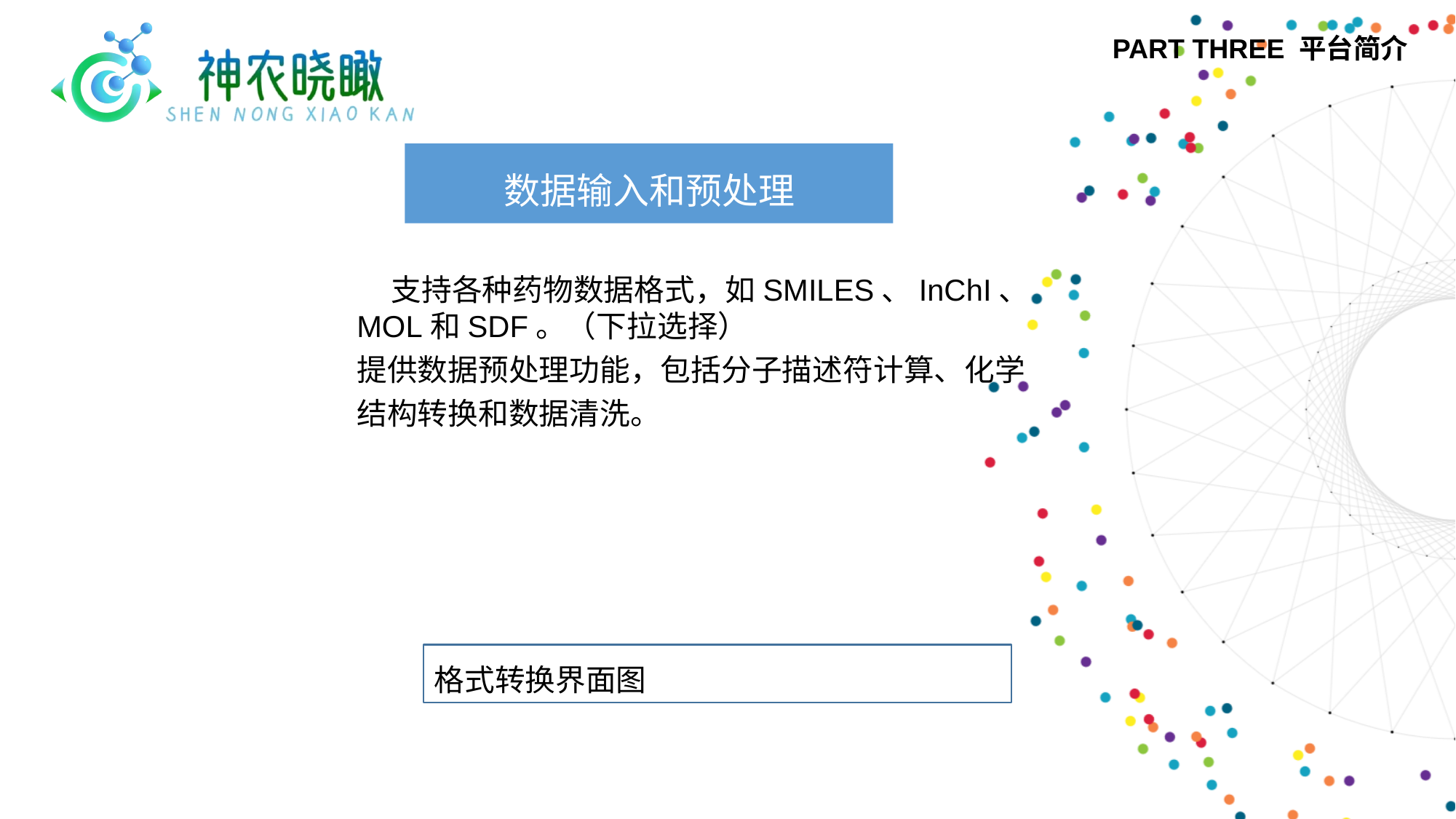

PART THREE 平台简介
数据输入和预处理
    支持各种药物数据格式，如SMILES、InChI、MOL和SDF。（下拉选择）提供数据预处理功能，包括分子描述符计算、化学结构转换和数据清洗。
格式转换界面图